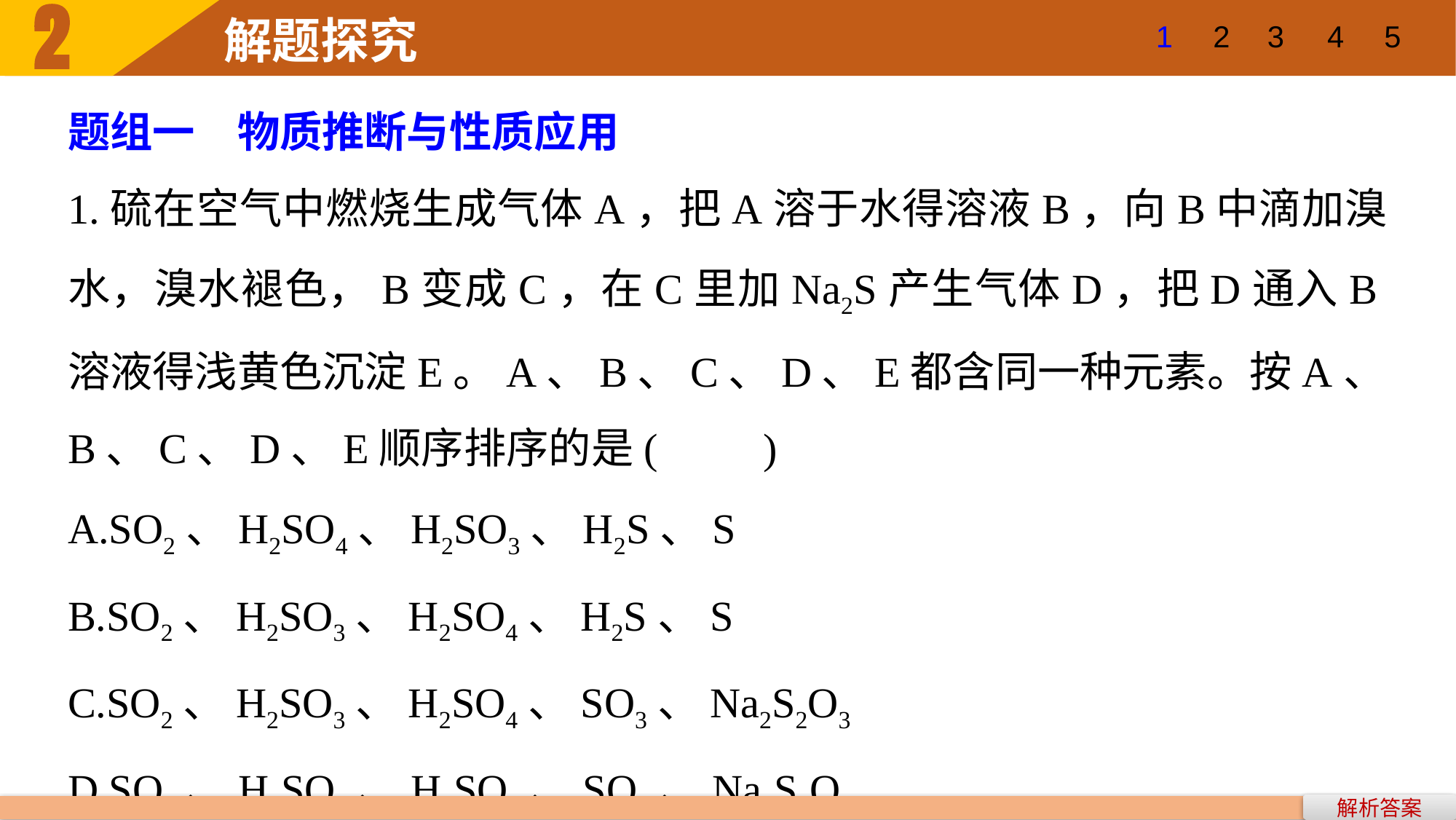

1
2
3
4
5
题组一　物质推断与性质应用
1.硫在空气中燃烧生成气体A，把A溶于水得溶液B，向B中滴加溴水，溴水褪色，B变成C，在C里加Na2S产生气体D，把D通入B溶液得浅黄色沉淀E。A、B、C、D、E都含同一种元素。按A、B、C、D、E顺序排序的是(　　)
A.SO2、H2SO4、H2SO3、H2S、S
B.SO2、H2SO3、H2SO4、H2S、S
C.SO2、H2SO3、H2SO4、SO3、Na2S2O3
D.SO3、H2SO4、H2SO3、SO2、Na2S2O3
解析答案